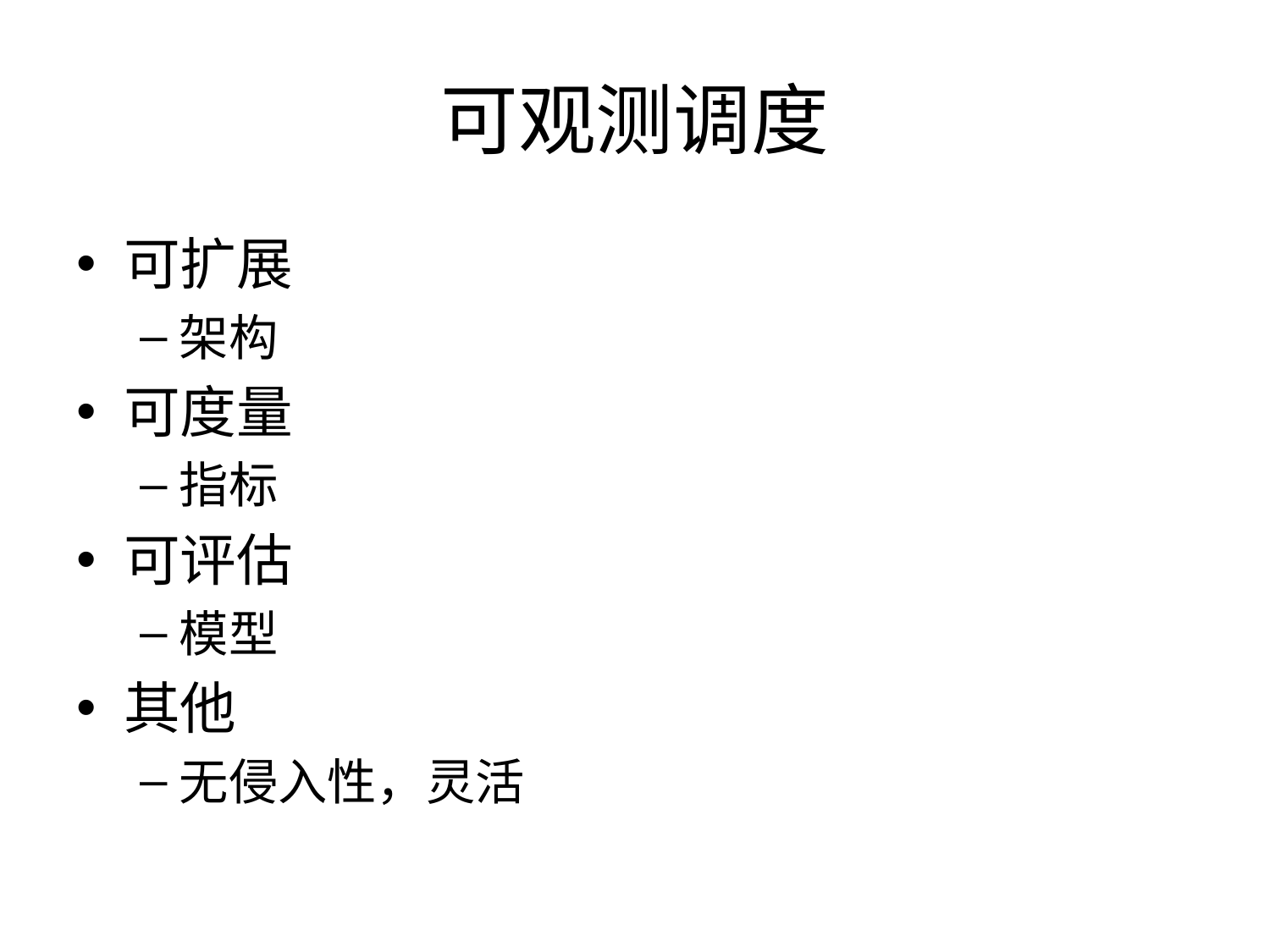

# 可观测调度
可扩展
架构
可度量
指标
可评估
模型
其他
无侵入性，灵活